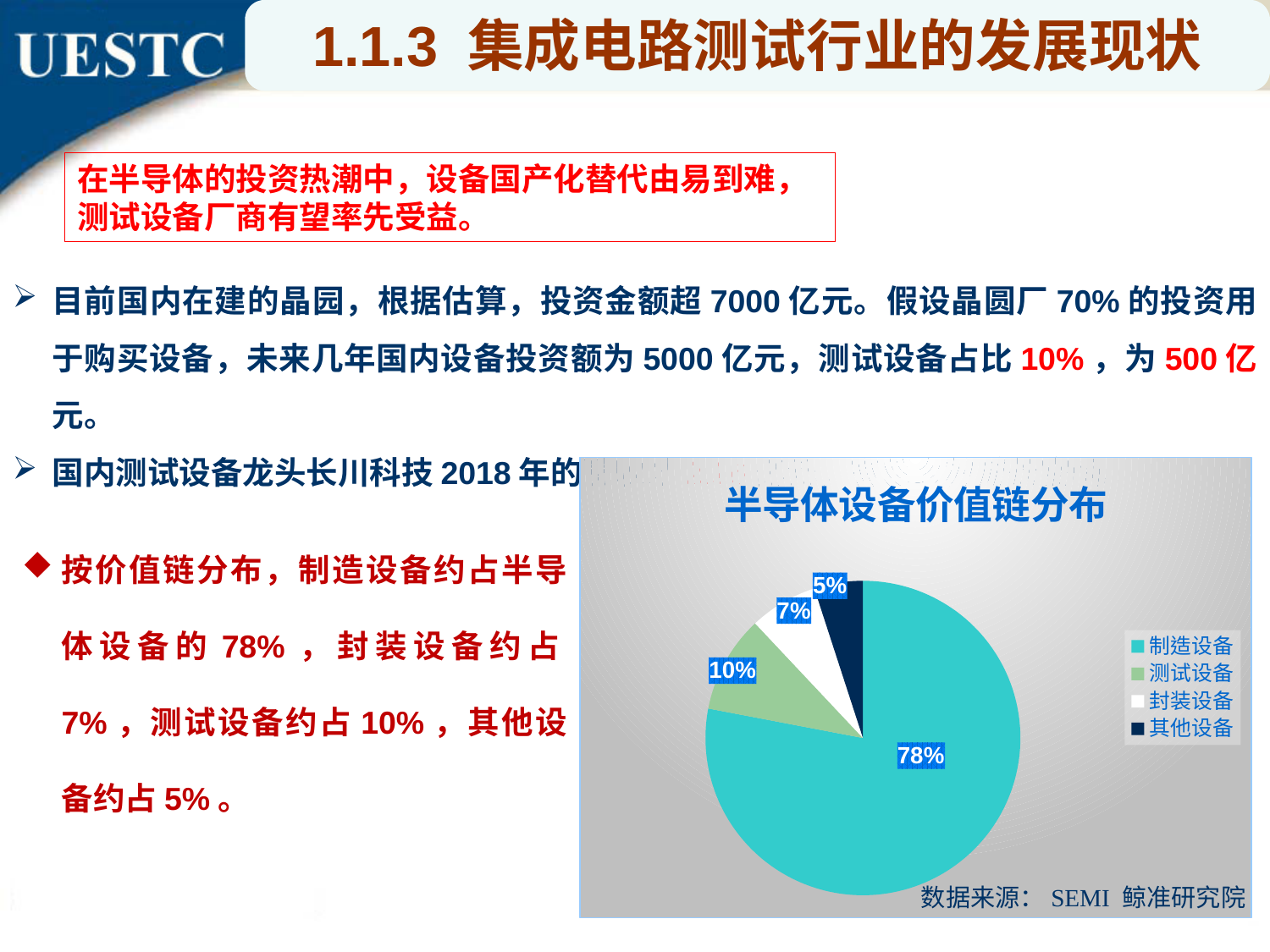

1.1.3 集成电路测试行业的发展现状
在半导体的投资热潮中，设备国产化替代由易到难，测试设备厂商有望率先受益。
目前国内在建的晶园，根据估算，投资金额超7000亿元。假设晶圆厂70%的投资用于购买设备，未来几年国内设备投资额为5000亿元，测试设备占比10%，为500亿元。
国内测试设备龙头长川科技2018年的营收才2.16亿元，有巨大的成长空间。

### Chart:

| Category | 半导体设备价值链分布 |
|---|---|
| 制造设备 | 0.78 |
| 测试设备 | 0.1 |
| 封装设备 | 0.07000000000000002 |
| 其他设备 | 0.05 |
按价值链分布，制造设备约占半导体设备的78%，封装设备约占7%，测试设备约占10%，其他设备约占5%。
数据来源：SEMI 鲸准研究院